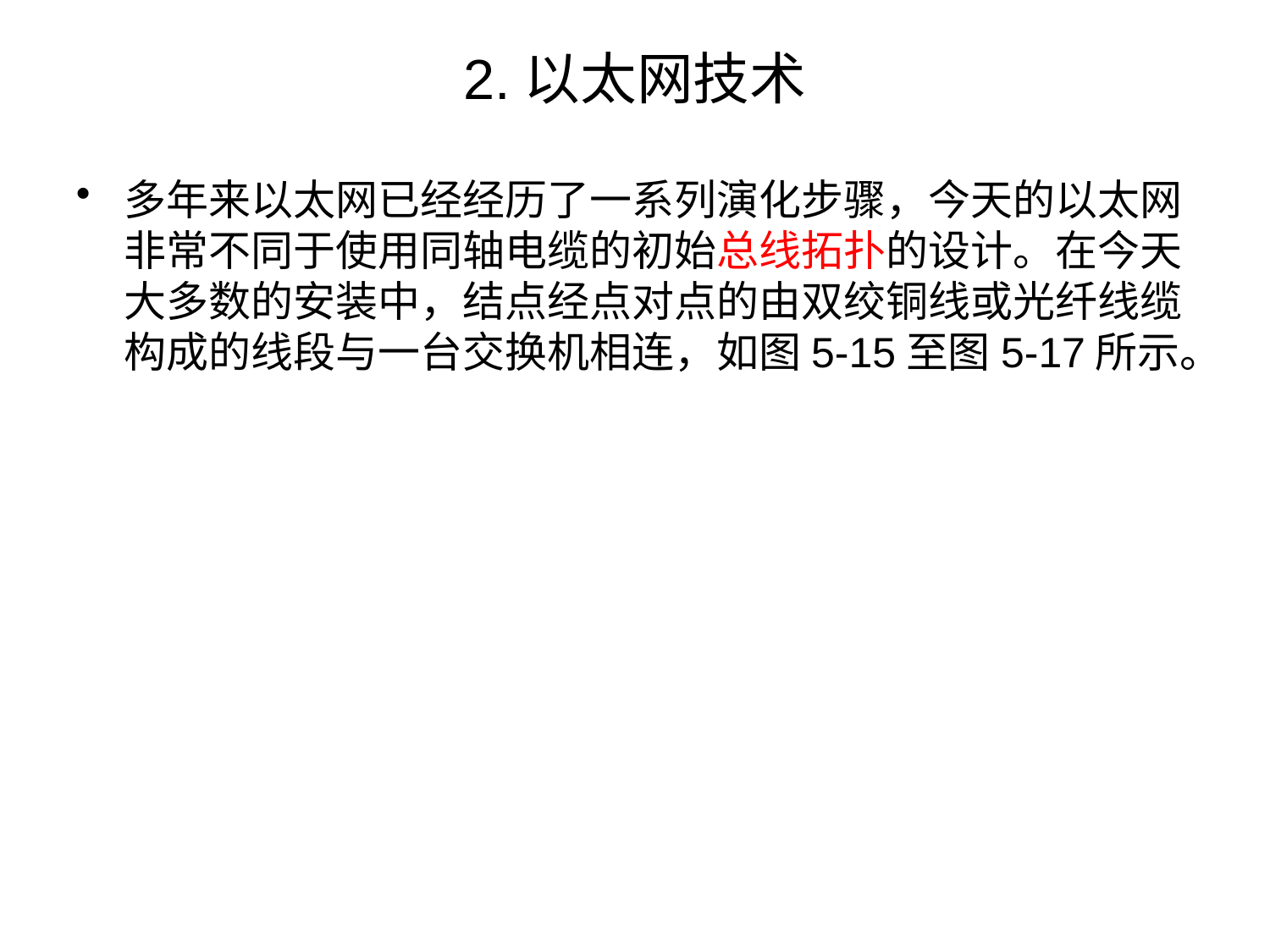

# 2.以太网技术
多年来以太网已经经历了一系列演化步骤，今天的以太网非常不同于使用同轴电缆的初始总线拓扑的设计。在今天大多数的安装中，结点经点对点的由双绞铜线或光纤线缆构成的线段与一台交换机相连，如图5-15至图5-17所示。